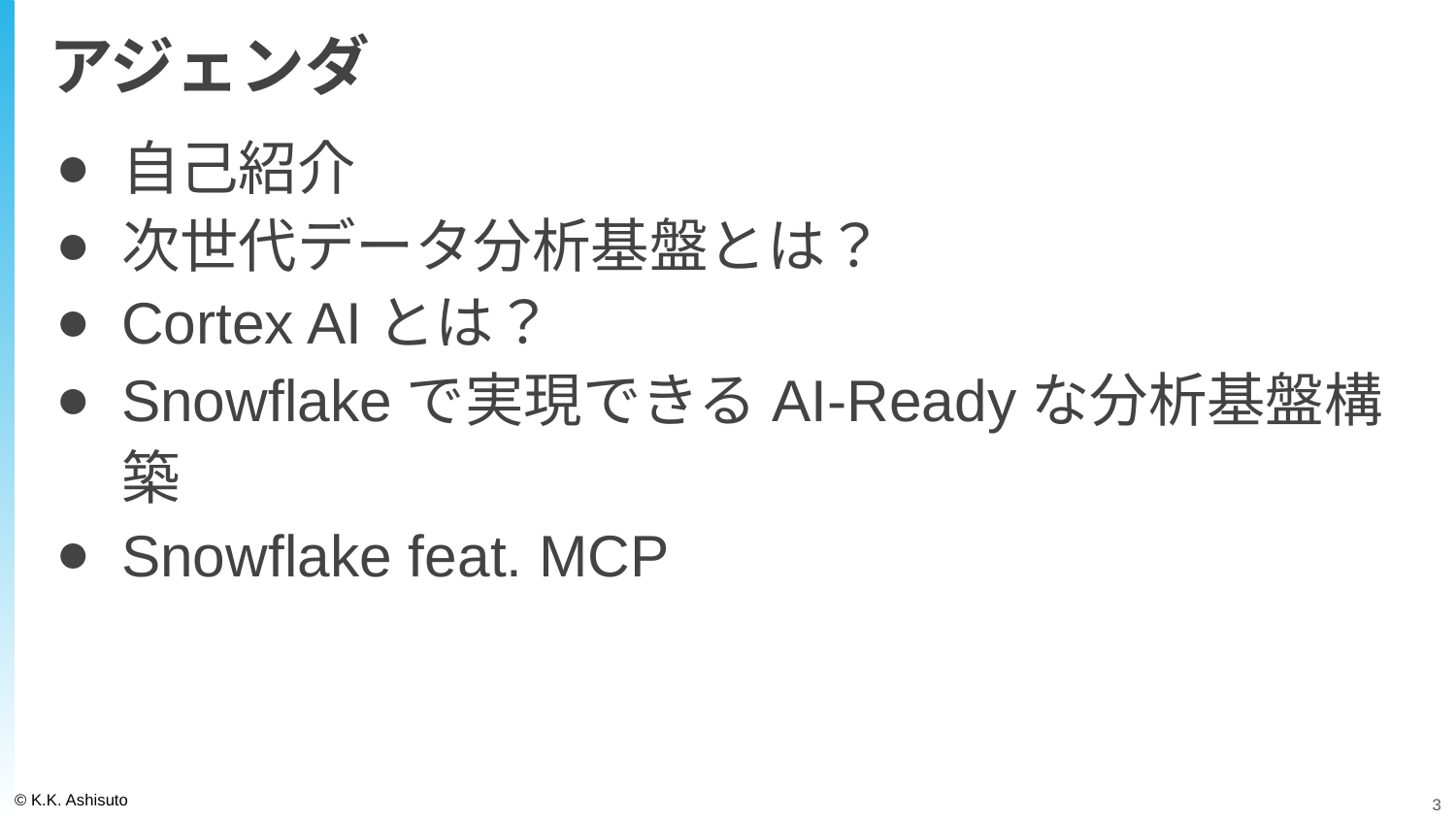

# アジェンダ
自己紹介
次世代データ分析基盤とは？
Cortex AIとは？
Snowflakeで実現できるAI-Readyな分析基盤構築
Snowflake feat. MCP